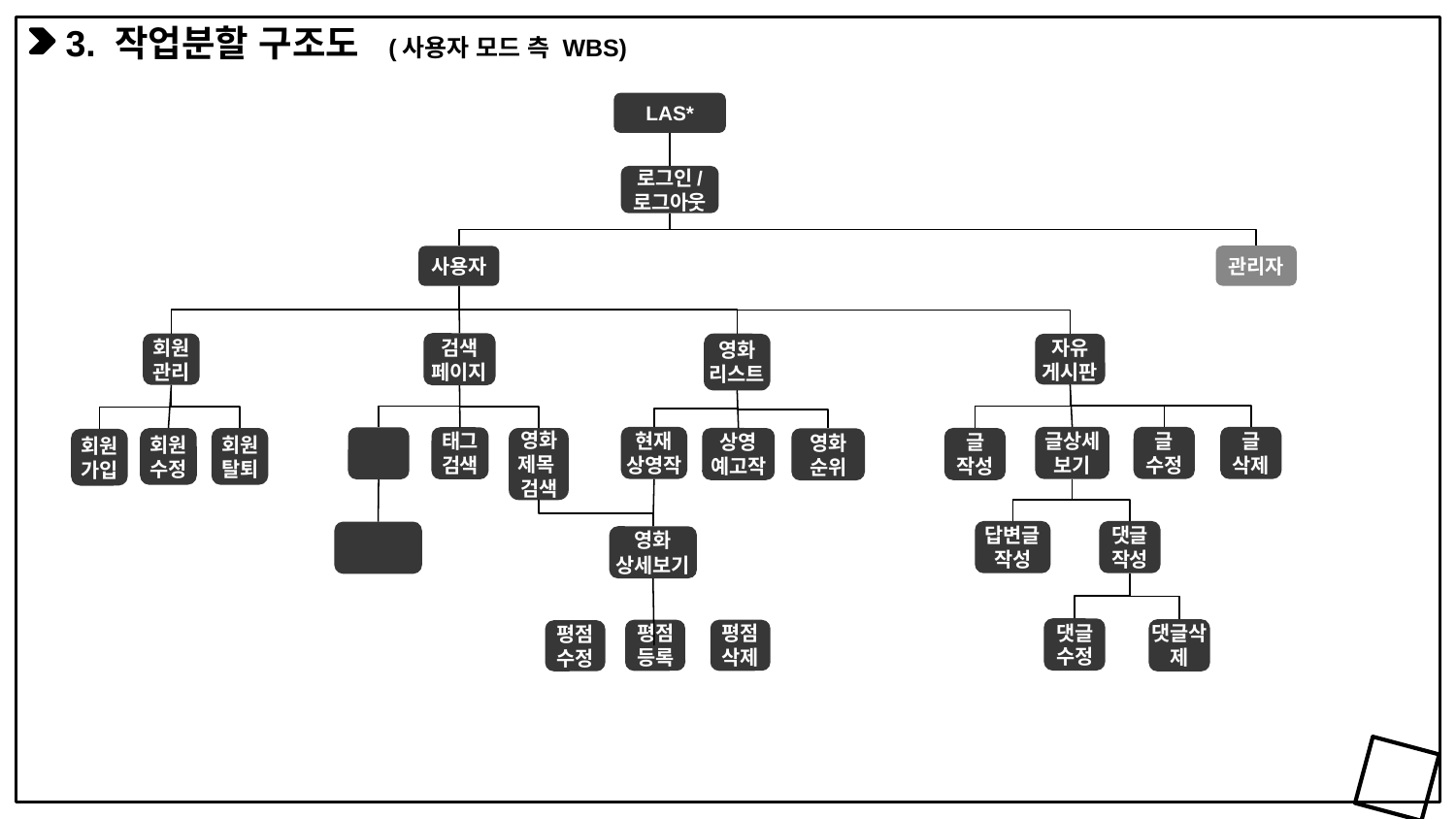

3. 작업분할 구조도  (사용자 모드 측 WBS)

LAS*
로그인/
로그아웃
관리자
사용자
검색
페이지
회원
관리
영화
리스트
자유
게시판
글
수정
글
삭제
현재
상영작
글상세
보기
태그
검색

영화
제목
검색
회원
수정
회원
탈퇴
상영
예고작
글
작성
영화
순위
회원
가입
댓글
작성
답변글
작성

영화
상세보기
댓글
수정
댓글삭제
평점
등록
평점
삭제
평점
수정